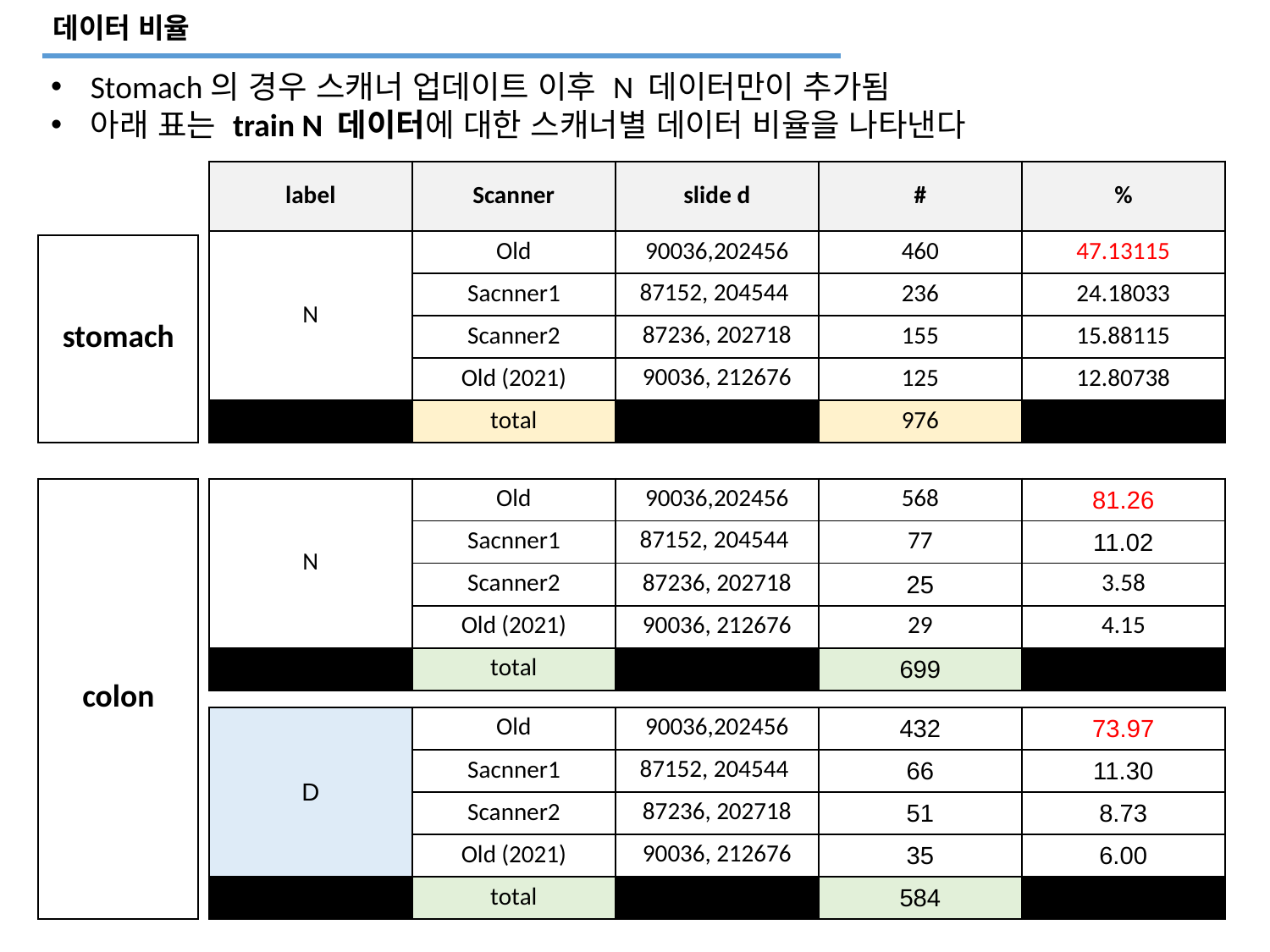

데이터 비율
Stomach의 경우 스캐너 업데이트 이후 N 데이터만이 추가됨
아래 표는 train N 데이터에 대한 스캐너별 데이터 비율을 나타낸다
| label | Scanner | slide d | # | % |
| --- | --- | --- | --- | --- |
| N | Old | 90036,202456 | 460 | 47.13115 |
|  | Sacnner1 | 87152, 204544 | 236 | 24.18033 |
|  | Scanner2 | 87236, 202718 | 155 | 15.88115 |
|  | Old (2021) | 90036, 212676 | 125 | 12.80738 |
|  | total |  | 976 |  |
| stomach |
| --- |
| colon |
| --- |
| N | Old | 90036,202456 | 568 | 81.26 |
| --- | --- | --- | --- | --- |
|  | Sacnner1 | 87152, 204544 | 77 | 11.02 |
|  | Scanner2 | 87236, 202718 | 25 | 3.58 |
|  | Old (2021) | 90036, 212676 | 29 | 4.15 |
|  | total |  | 699 |  |
| D | Old | 90036,202456 | 432 | 73.97 |
| --- | --- | --- | --- | --- |
|  | Sacnner1 | 87152, 204544 | 66 | 11.30 |
|  | Scanner2 | 87236, 202718 | 51 | 8.73 |
|  | Old (2021) | 90036, 212676 | 35 | 6.00 |
|  | total |  | 584 |  |